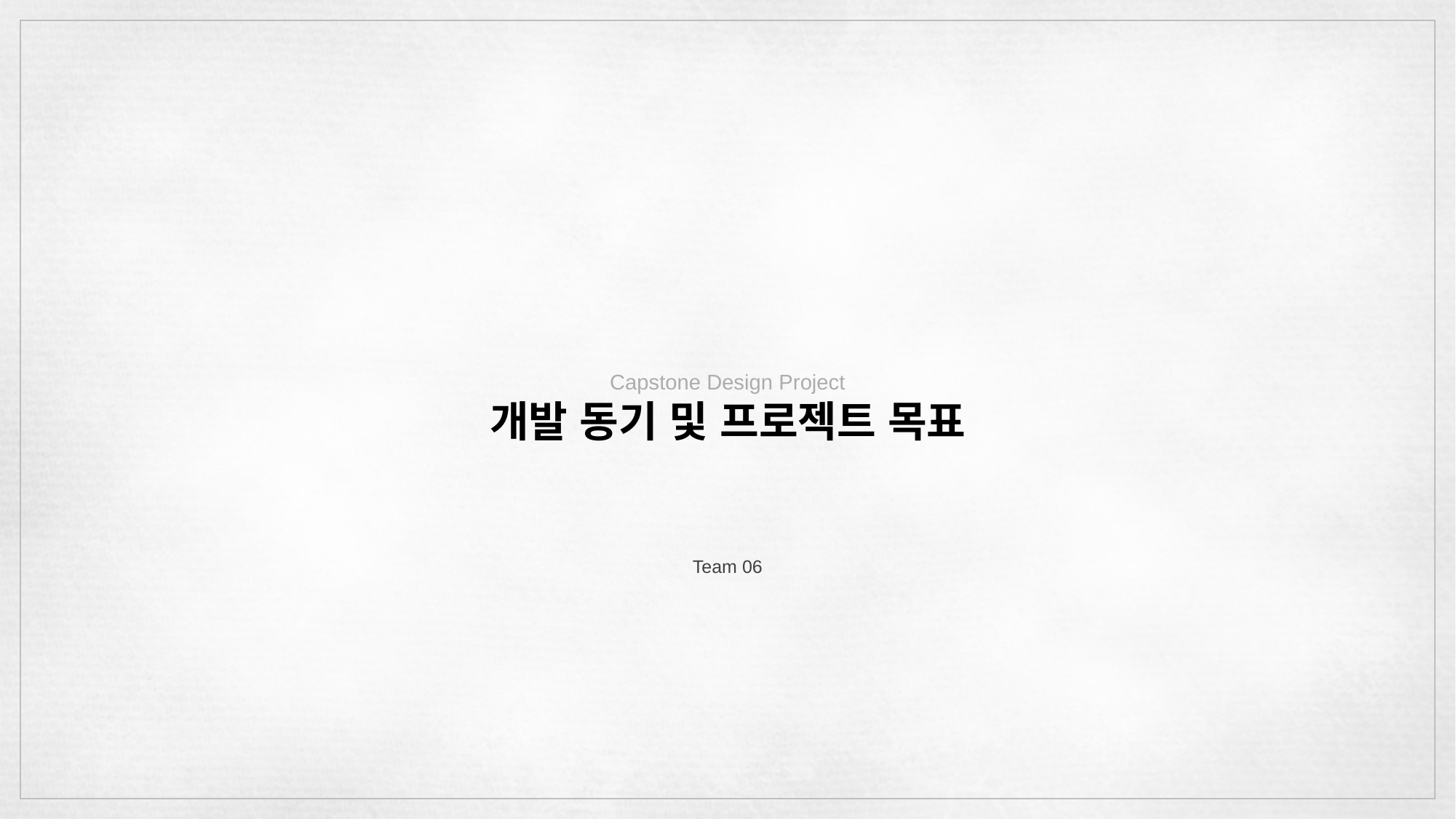

Capstone Design Project
개발 동기 및 프로젝트 목표
Team 06